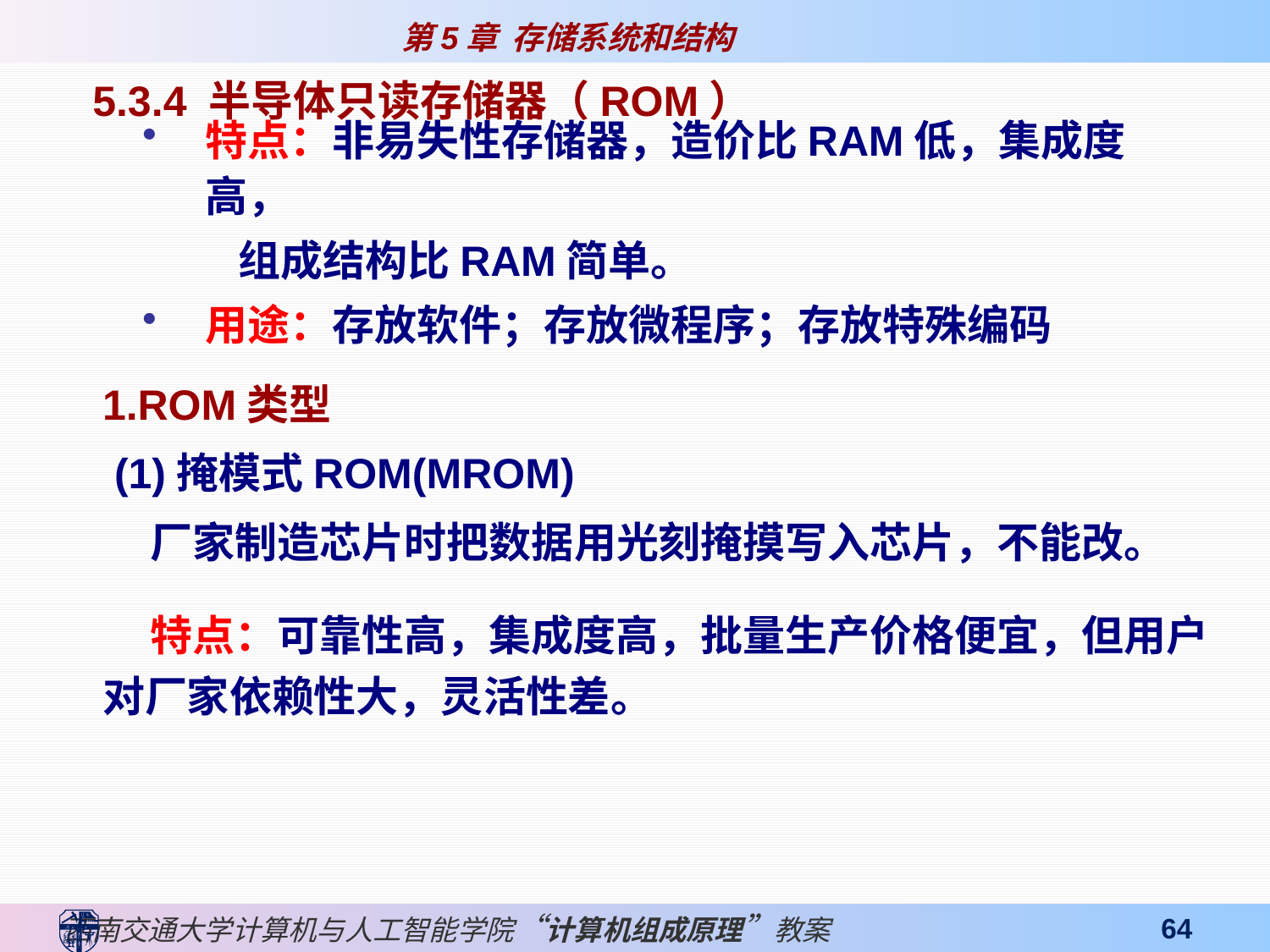

5.3.4 半导体只读存储器（ROM）
特点：非易失性存储器，造价比RAM低，集成度高，
         组成结构比RAM简单。
用途：存放软件；存放微程序；存放特殊编码
1.ROM类型
 (1)掩模式ROM(MROM)
    厂家制造芯片时把数据用光刻掩摸写入芯片，不能改。

    特点：可靠性高，集成度高，批量生产价格便宜，但用户对厂家依赖性大，灵活性差。